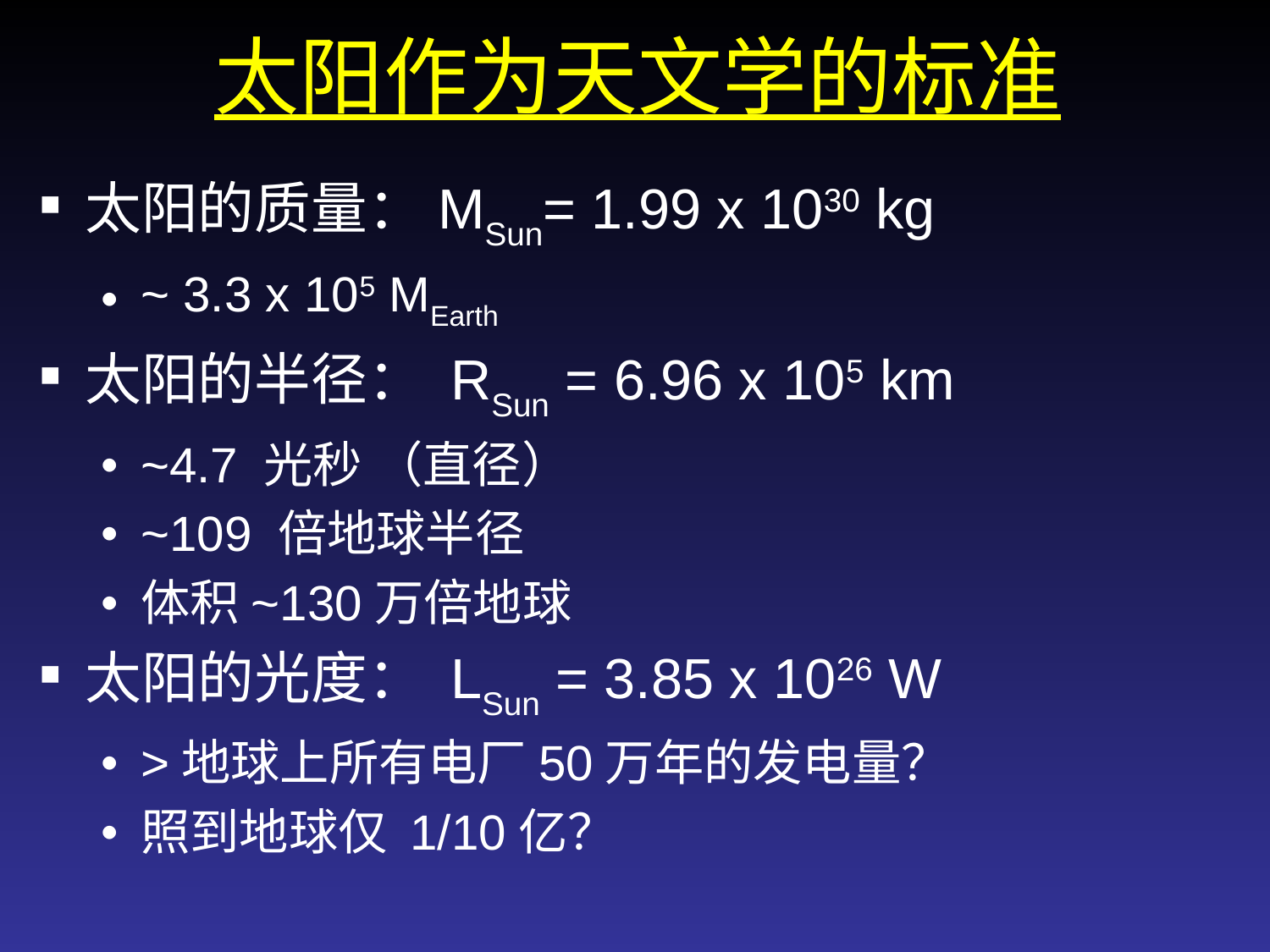

太阳作为天文学的标准
太阳的质量：MSun= 1.99 x 1030 kg
~ 3.3 x 105 MEarth
太阳的半径： RSun = 6.96 x 105 km
~4.7 光秒 （直径）
~109 倍地球半径
体积~130万倍地球
太阳的光度： LSun = 3.85 x 1026 W
>地球上所有电厂50万年的发电量？
照到地球仅 1/10亿？